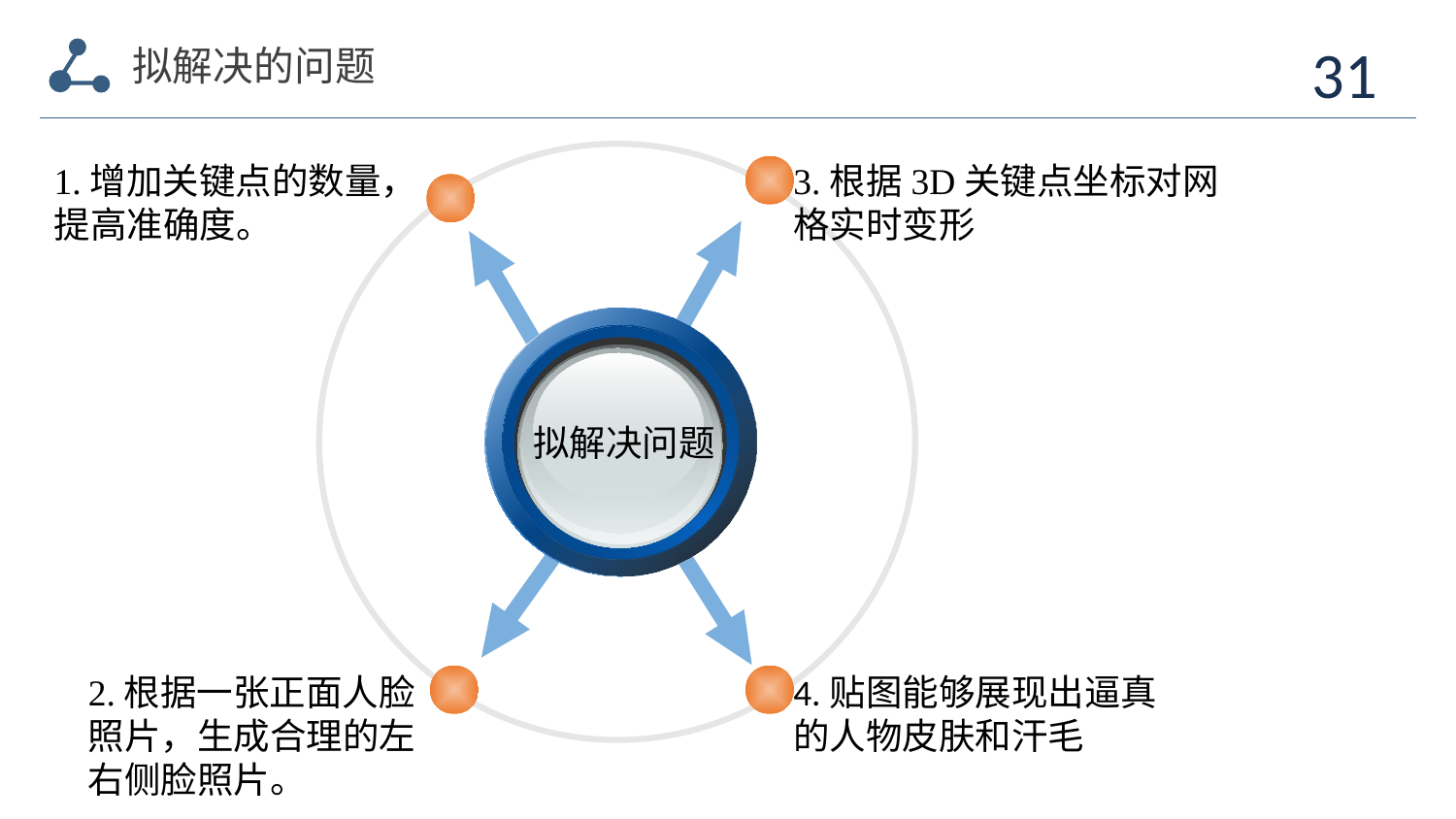

拟解决的问题

31

1.增加关键点的数量，提高准确度。
3.根据3D关键点坐标对网格实时变形

拟解决问题

2.根据一张正面人脸照片，生成合理的左右侧脸照片。
4.贴图能够展现出逼真的人物皮肤和汗毛